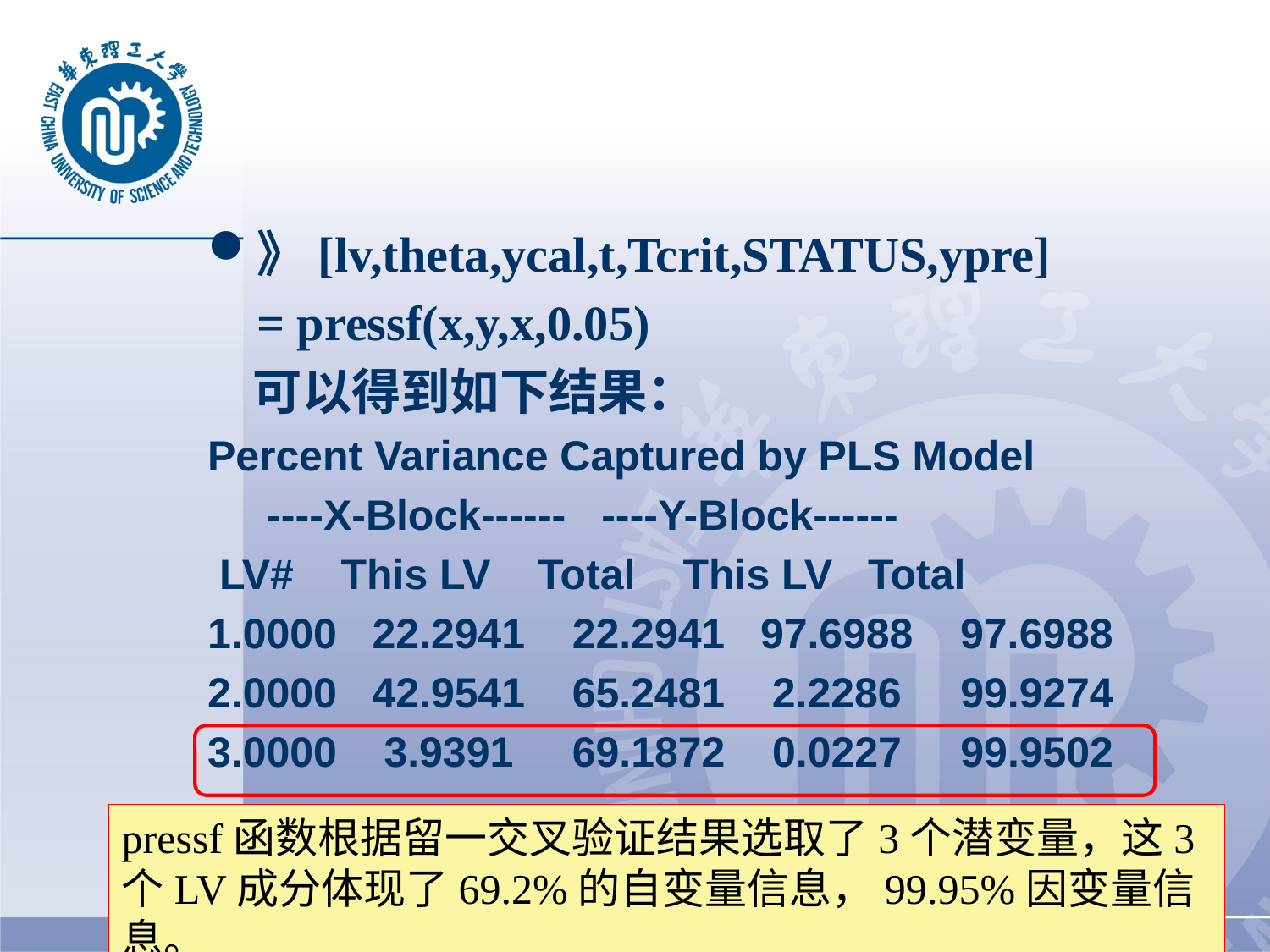

#
》[lv,theta,ycal,t,Tcrit,STATUS,ypre]
    = pressf(x,y,x,0.05)
   可以得到如下结果：
Percent Variance Captured by PLS Model
     ----X-Block------   ----Y-Block------
 LV#    This LV    Total    This LV   Total
1.0000   22.2941    22.2941   97.6988    97.6988
2.0000   42.9541    65.2481    2.2286     99.9274
3.0000    3.9391     69.1872    0.0227     99.9502

pressf函数根据留一交叉验证结果选取了3个潜变量，这3个LV成分体现了69.2%的自变量信息，99.95%因变量信息。